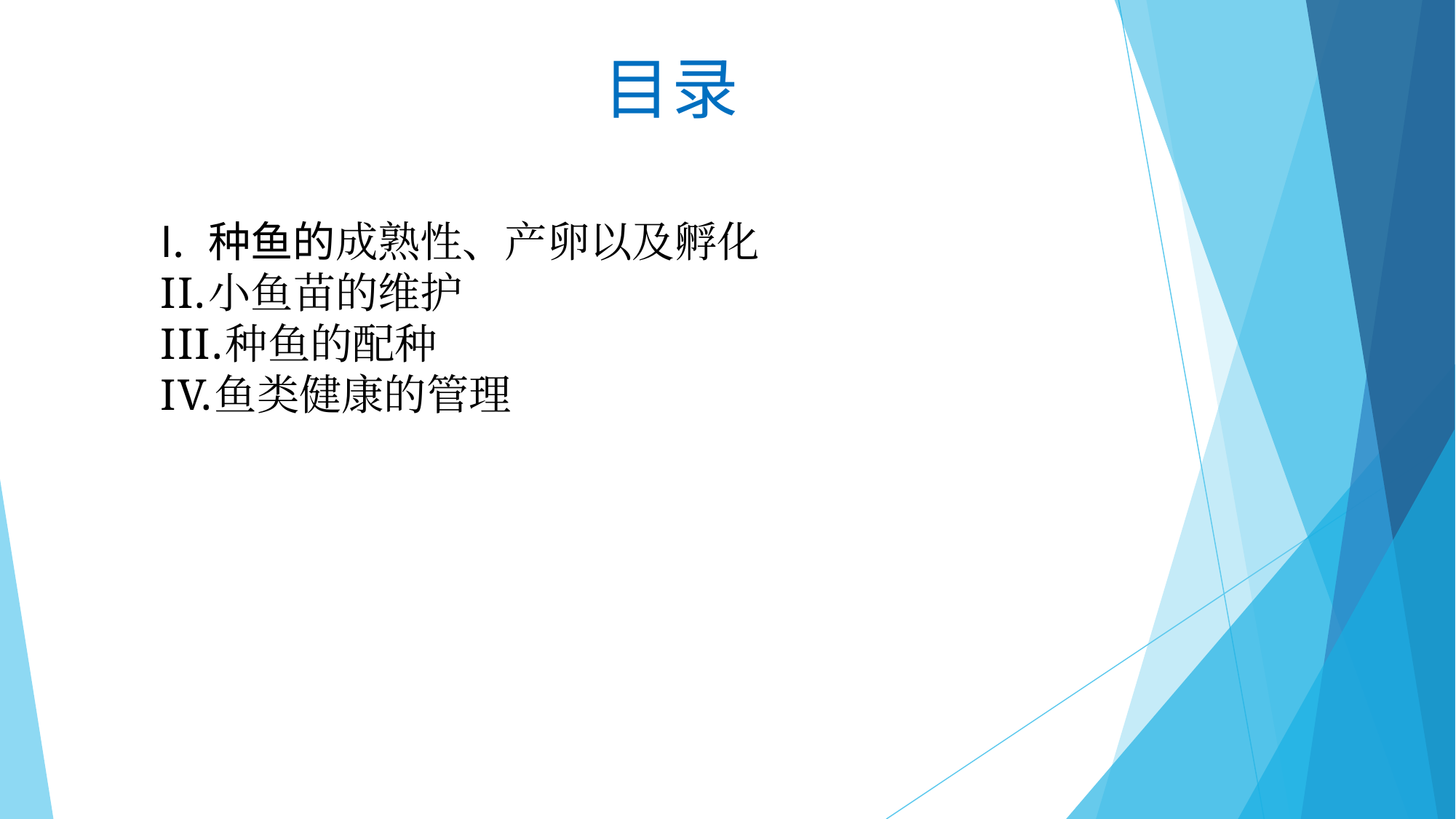

# 目录
种鱼的成熟性、产卵以及孵化
小鱼苗的维护
种鱼的配种
鱼类健康的管理